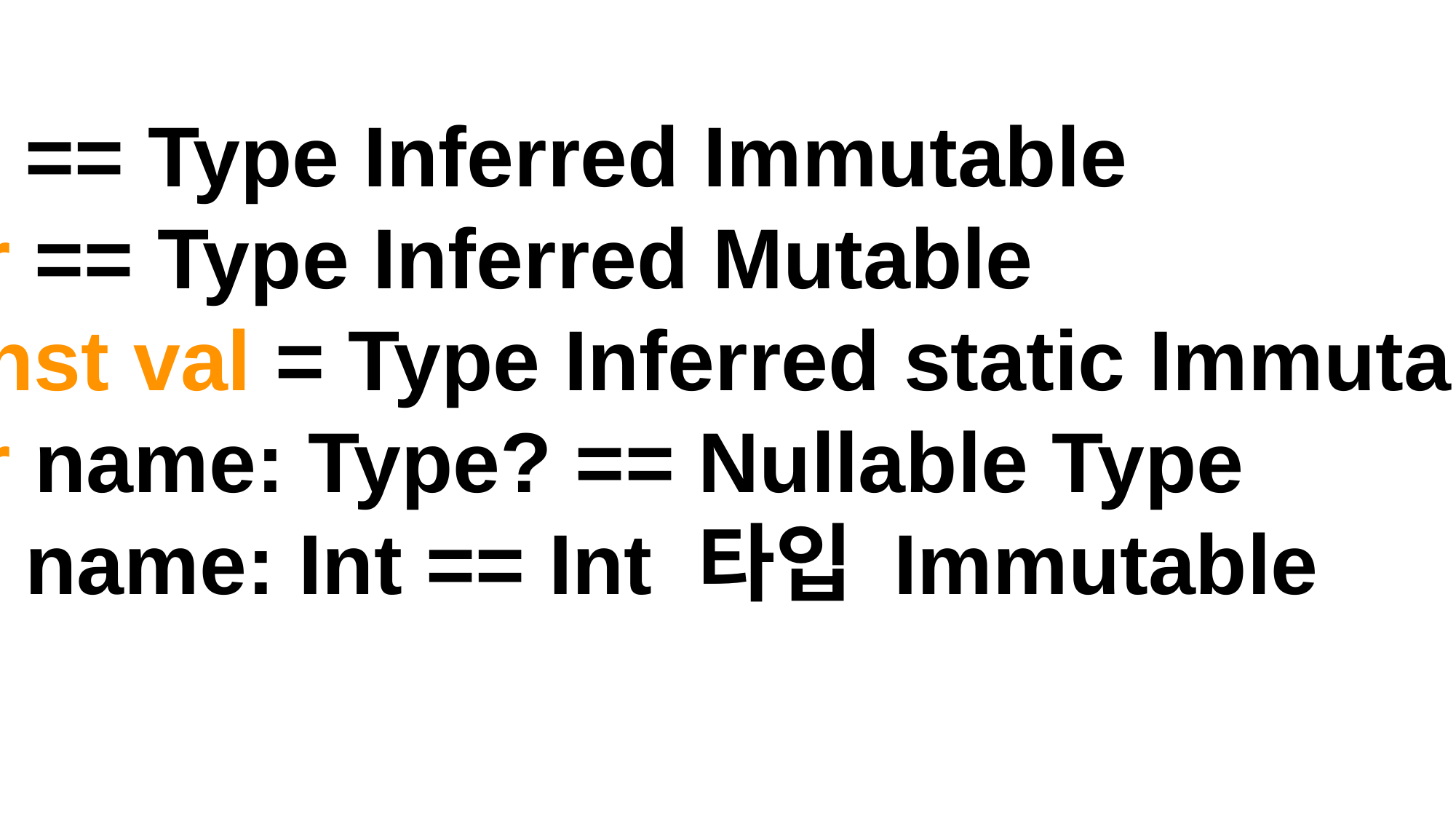

val == Type Inferred Immutable
var == Type Inferred Mutable
const val = Type Inferred static Immutable
var name: Type? == Nullable Type
val name: Int == Int 타입 Immutable